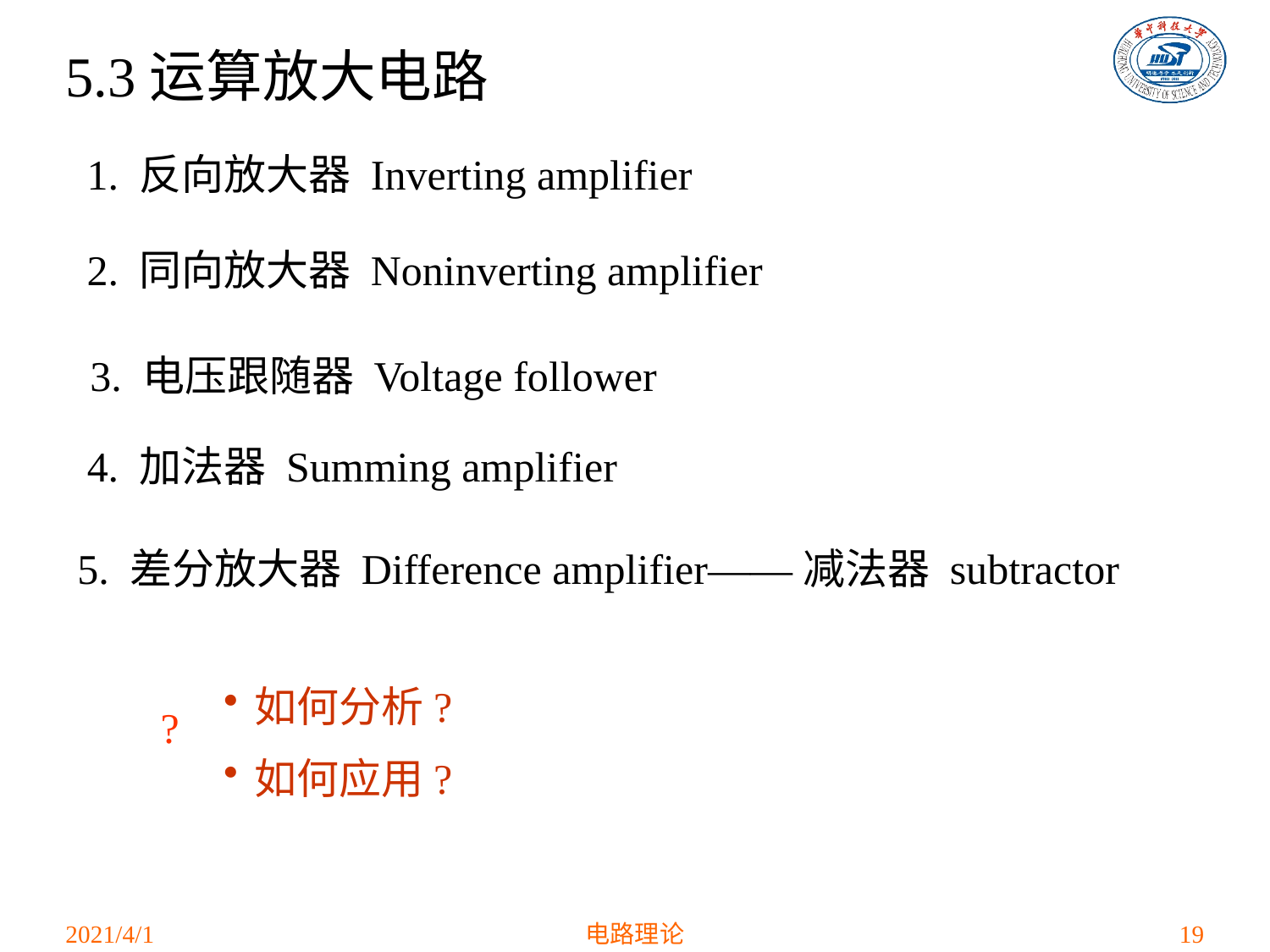

5.3运算放大电路
1. 反向放大器 Inverting amplifier
2. 同向放大器 Noninverting amplifier
3. 电压跟随器 Voltage follower
4. 加法器 Summing amplifier
5. 差分放大器 Difference amplifier——减法器 subtractor
如何分析?
如何应用?
?
2021/4/1
电路理论
19